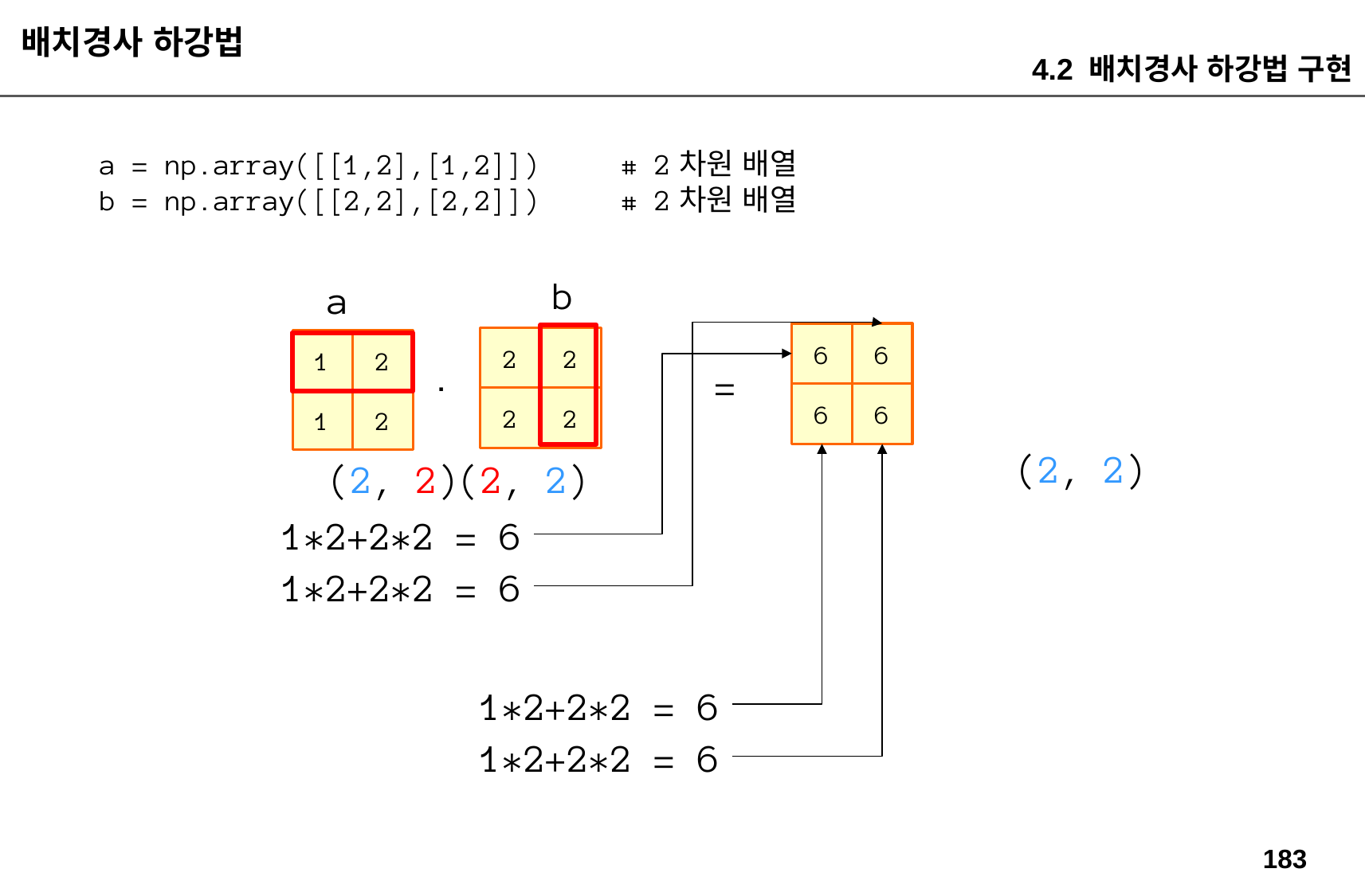

배치경사 하강법
4.2 배치경사 하강법 구현
a = np.array([[1,2],[1,2]])     # 2차원 배열
b = np.array([[2,2],[2,2]])     # 2차원 배열
b
a
6
6

2
2
1
2

.
=
6
6
2
2
1
2
(2, 2)
(2, 2)(2, 2)
1*2+2*2 = 6
1*2+2*2 = 6
1*2+2*2 = 6
1*2+2*2 = 6